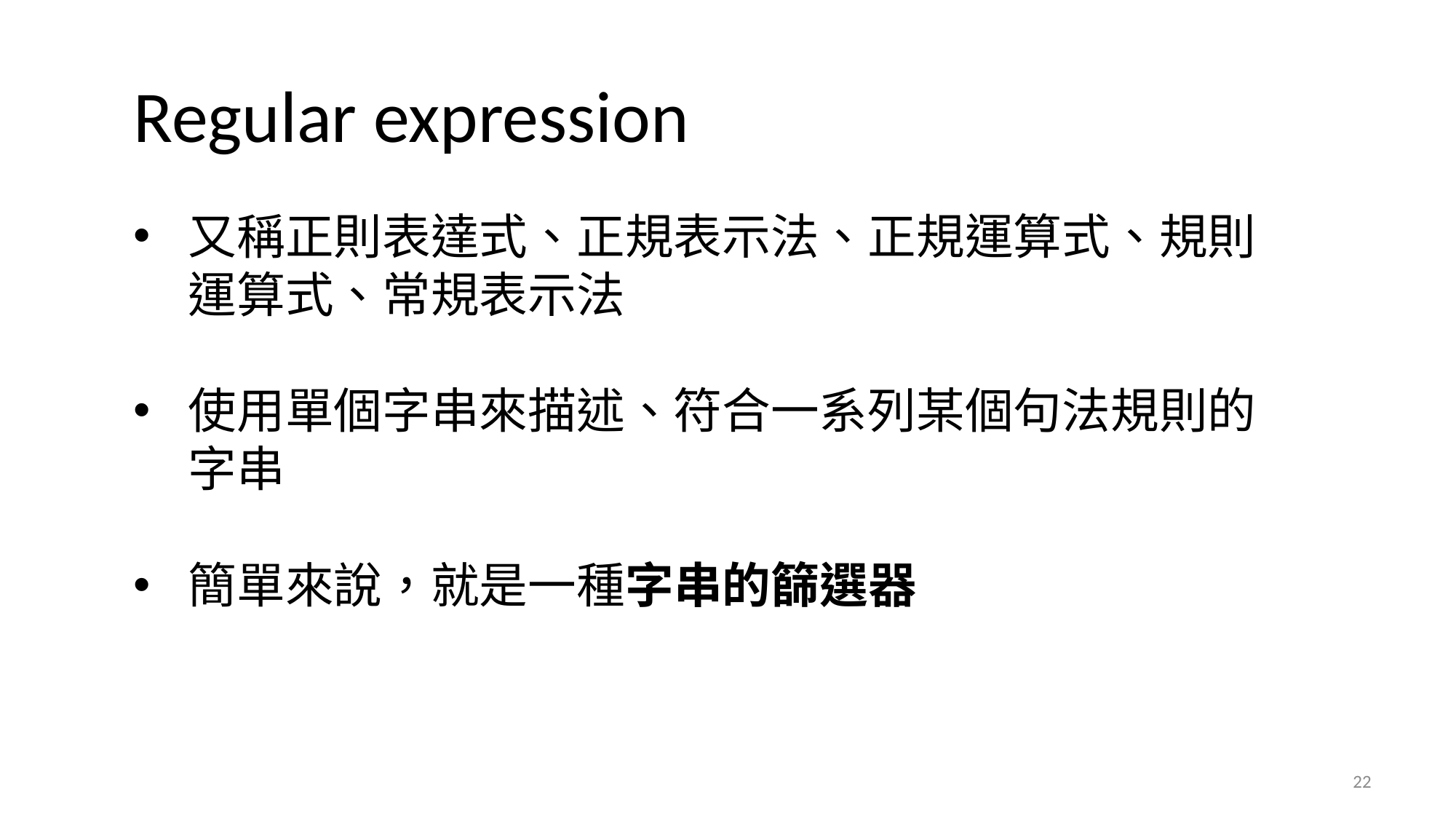

# Regular expression
又稱正則表達式、正規表示法、正規運算式、規則運算式、常規表示法

使用單個字串來描述、符合一系列某個句法規則的字串

簡單來說，就是一種字串的篩選器
22